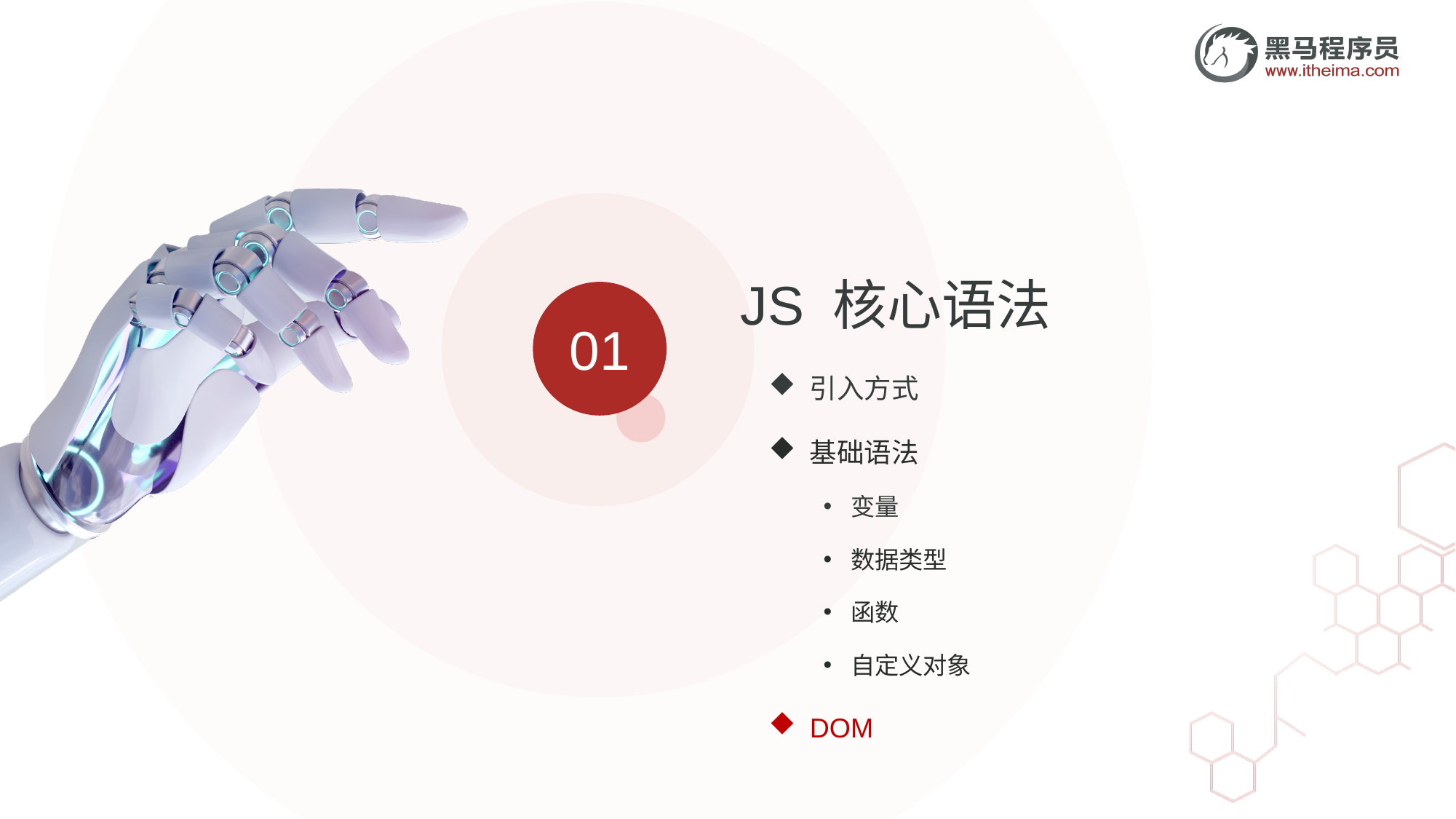

JS 核心语法
01
引入方式
基础语法
变量
数据类型
函数
自定义对象
DOM